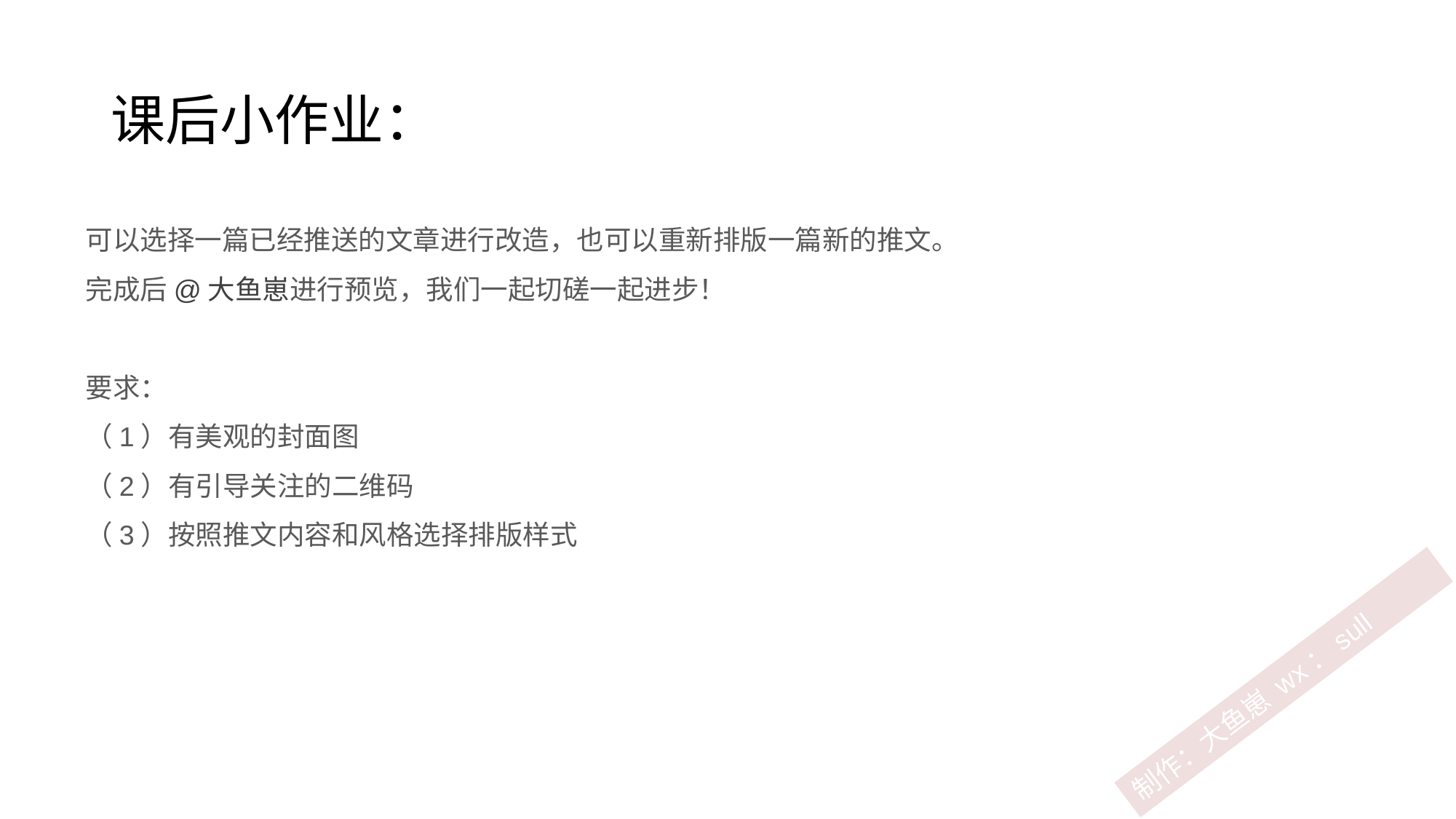

# 课后小作业：
可以选择一篇已经推送的文章进行改造，也可以重新排版一篇新的推文。
完成后@大鱼崽进行预览，我们一起切磋一起进步！

要求：
（1）有美观的封面图
（2）有引导关注的二维码
（3）按照推文内容和风格选择排版样式